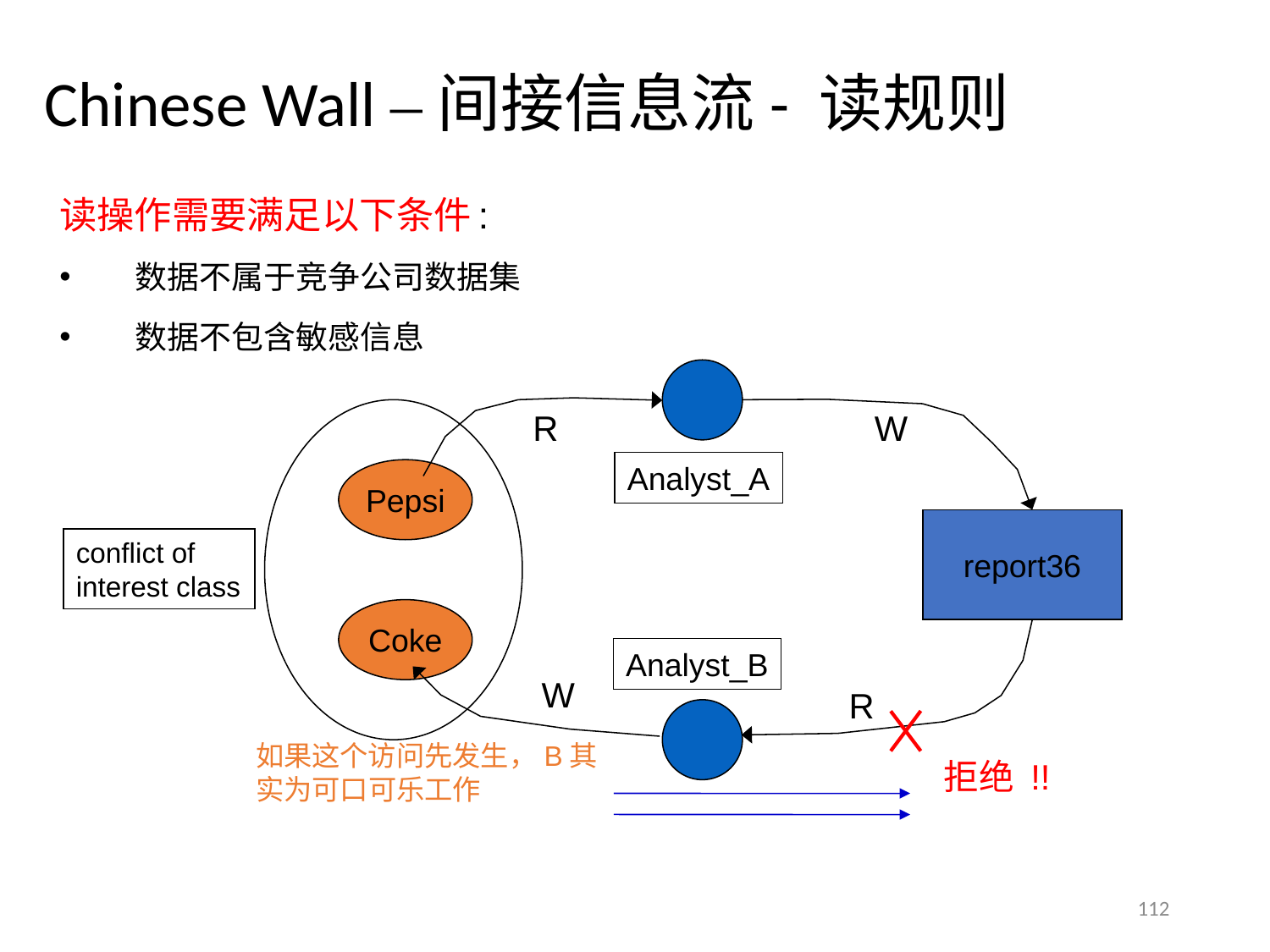

# Chinese Wall –间接信息流- 读规则
读操作需要满足以下条件:
数据不属于竞争公司数据集
数据不包含敏感信息

R
W
Analyst_A
Pepsi
report36
conflict of
interest class
Coke

Analyst_B

W
R

如果这个访问先发生，B其实为可口可乐工作
拒绝 !!

112